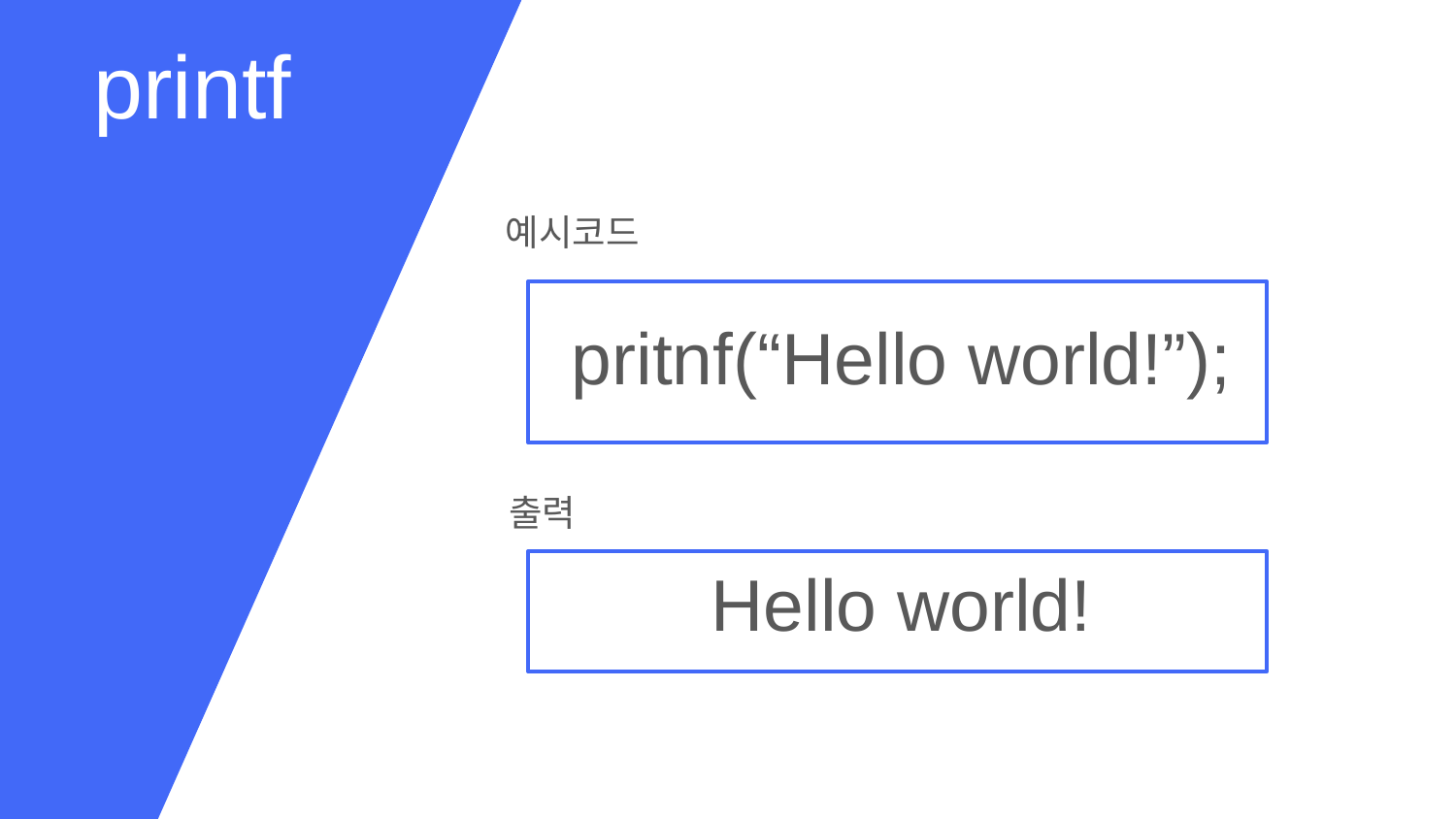

printf
예시코드

pritnf(“Hello world!”);
출력

Hello world!